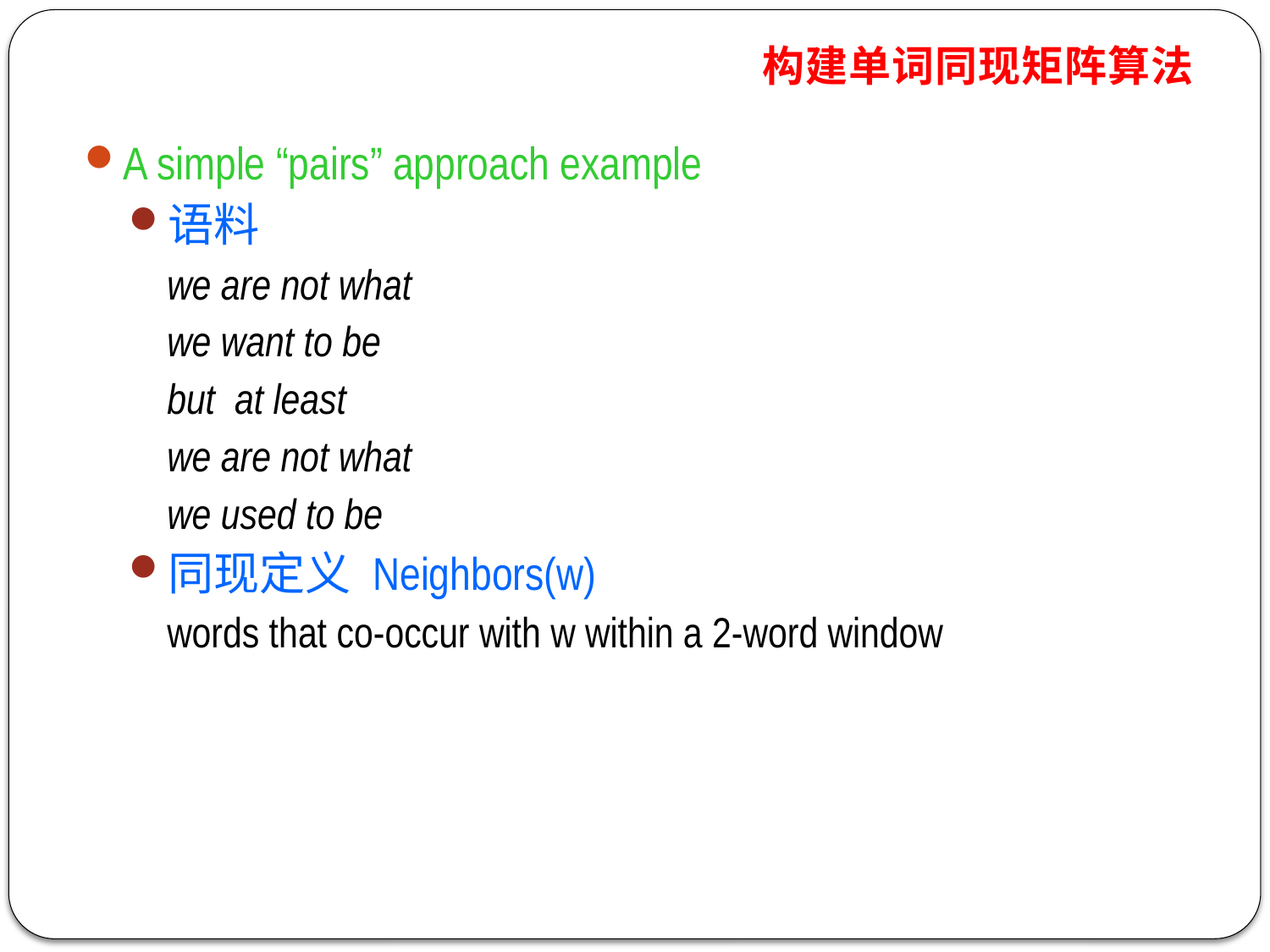

构建单词同现矩阵算法
A simple “pairs” approach example
语料
we are not what
we want to be
but  at least
we are not what
we used to be
同现定义 Neighbors(w)
words that co-occur with w within a 2-word window